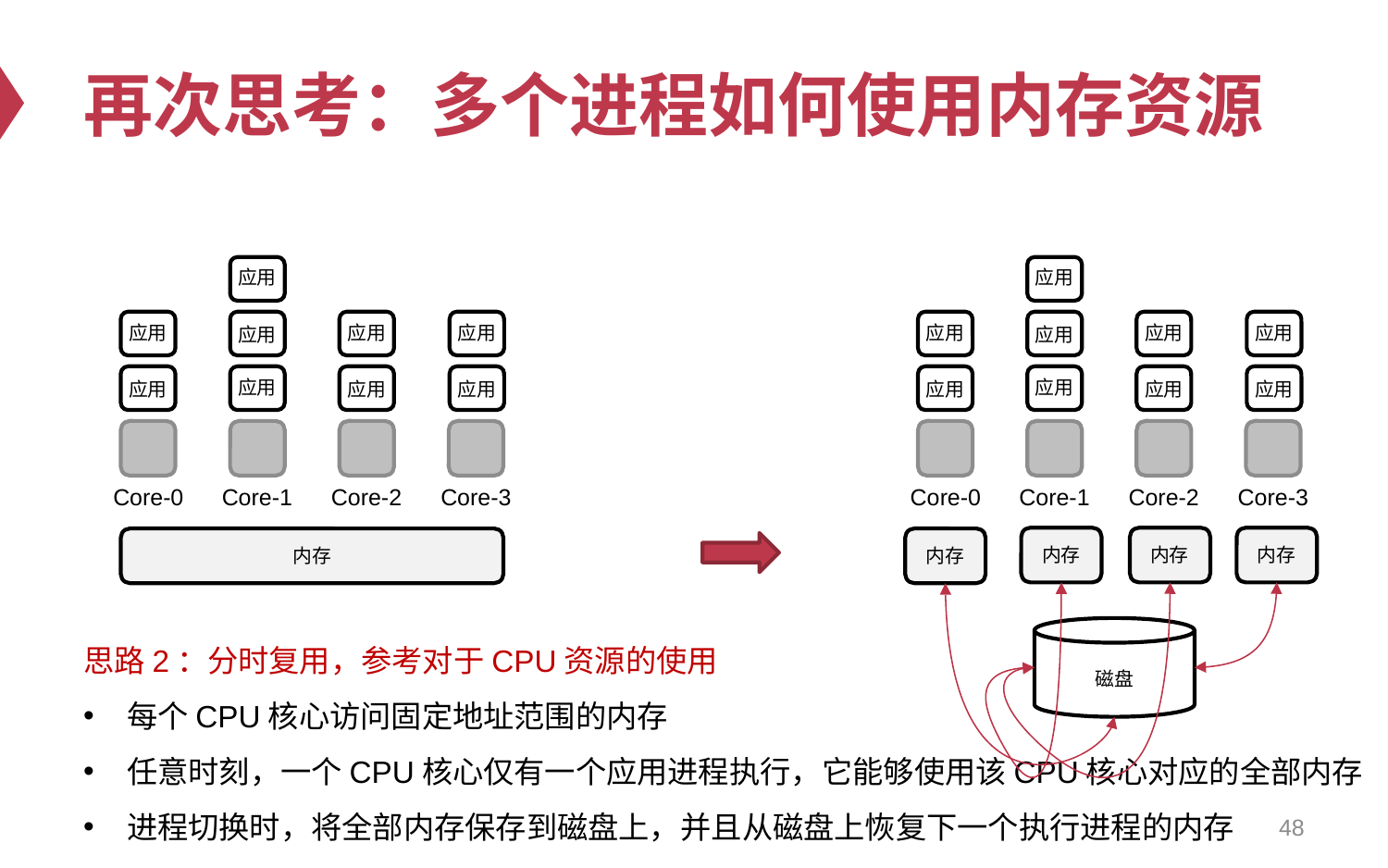

# 再次思考：多个进程如何使用内存资源

应用
应用

应用
应用
应用
应用
应用
应用
应用
应用

应用
应用
应用
应用
应用
应用
应用
应用

Core-0
Core-1
Core-2
Core-3
Core-0
Core-1
Core-2
Core-3

内存
内存
内存
内存
内存
思路2：分时复用，参考对于CPU资源的使用
每个CPU核心访问固定地址范围的内存
任意时刻，一个CPU核心仅有一个应用进程执行，它能够使用该CPU核心对应的全部内存
进程切换时，将全部内存保存到磁盘上，并且从磁盘上恢复下一个执行进程的内存

磁盘
48